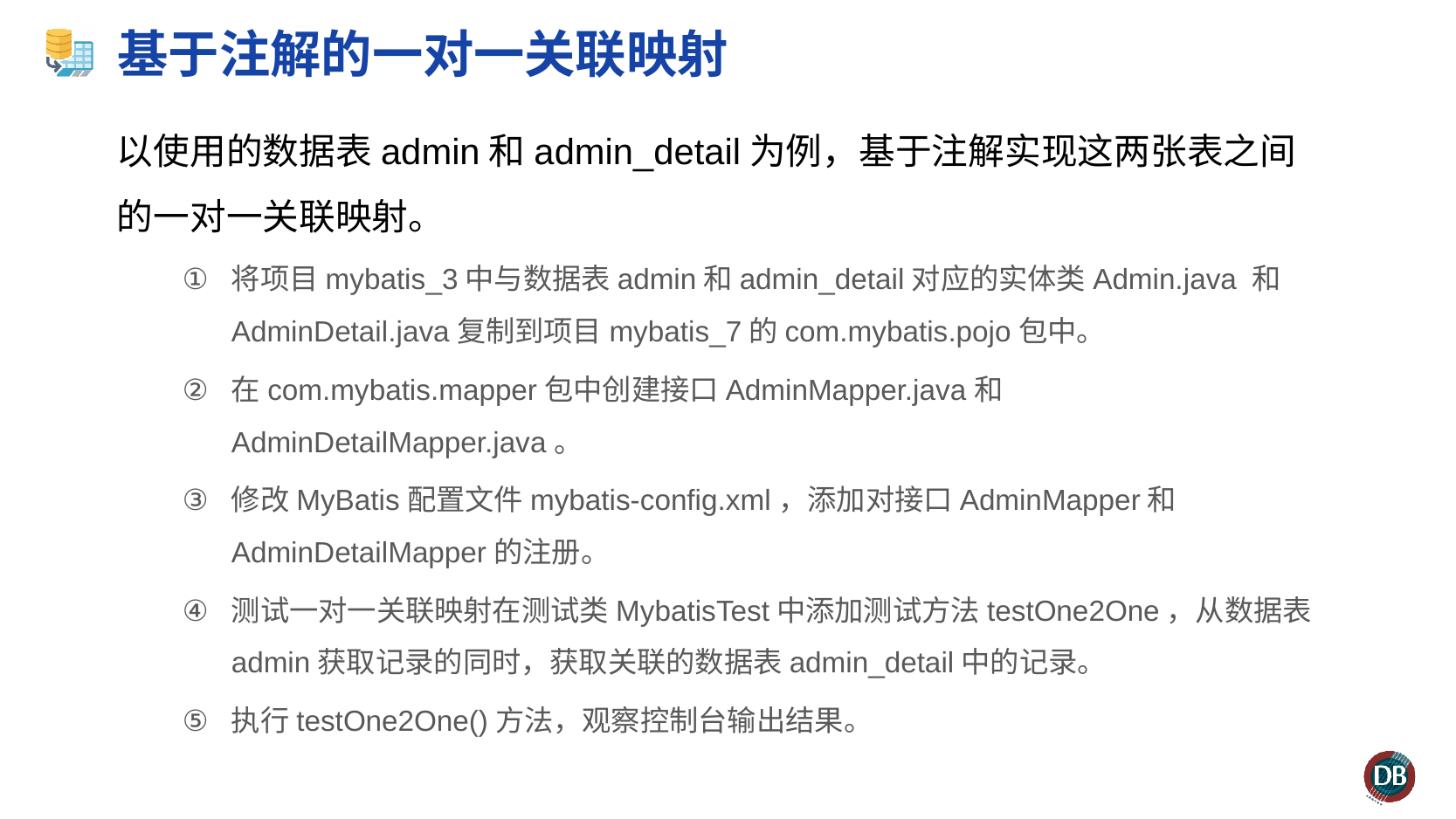

# 基于注解的一对一关联映射
以使用的数据表admin和admin_detail为例，基于注解实现这两张表之间的一对一关联映射。
将项目mybatis_3中与数据表admin和admin_detail对应的实体类Admin.java 和AdminDetail.java复制到项目mybatis_7的com.mybatis.pojo包中。
在com.mybatis.mapper包中创建接口AdminMapper.java和AdminDetailMapper.java。
修改MyBatis配置文件mybatis-config.xml，添加对接口AdminMapper和AdminDetailMapper的注册。
测试一对一关联映射在测试类MybatisTest中添加测试方法testOne2One，从数据表admin获取记录的同时，获取关联的数据表admin_detail中的记录。
执行testOne2One()方法，观察控制台输出结果。